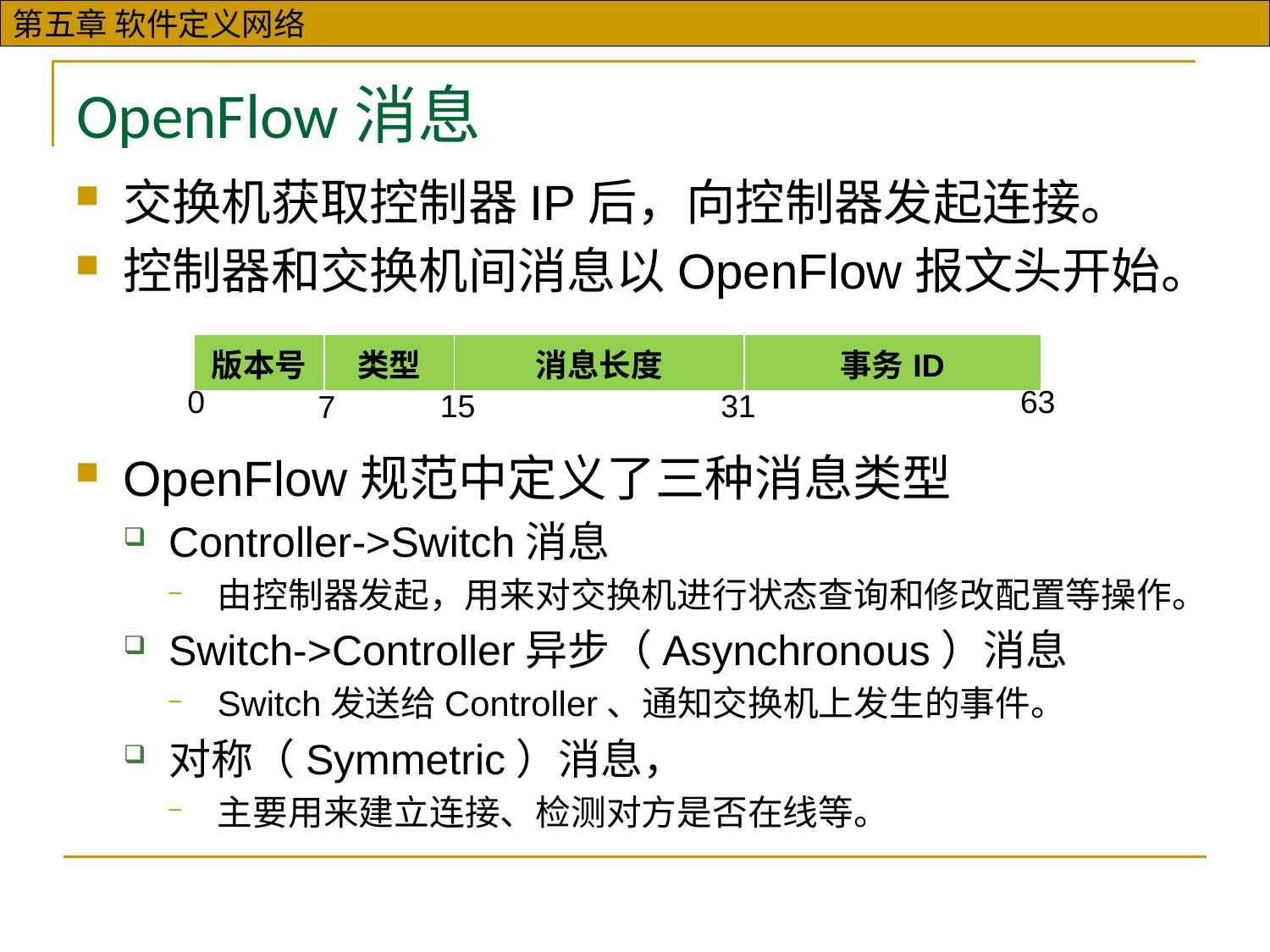

# OpenFlow消息
交换机获取控制器IP后，向控制器发起连接。
控制器和交换机间消息以OpenFlow报文头开始。

OpenFlow规范中定义了三种消息类型
Controller->Switch消息
由控制器发起，用来对交换机进行状态查询和修改配置等操作。
Switch->Controller异步（Asynchronous）消息
Switch发送给Controller、通知交换机上发生的事件。
对称（Symmetric）消息，
主要用来建立连接、检测对方是否在线等。

| 版本号 | 类型 | 消息长度 | 事务ID |
| --- | --- | --- | --- |
0
63
15
31
7